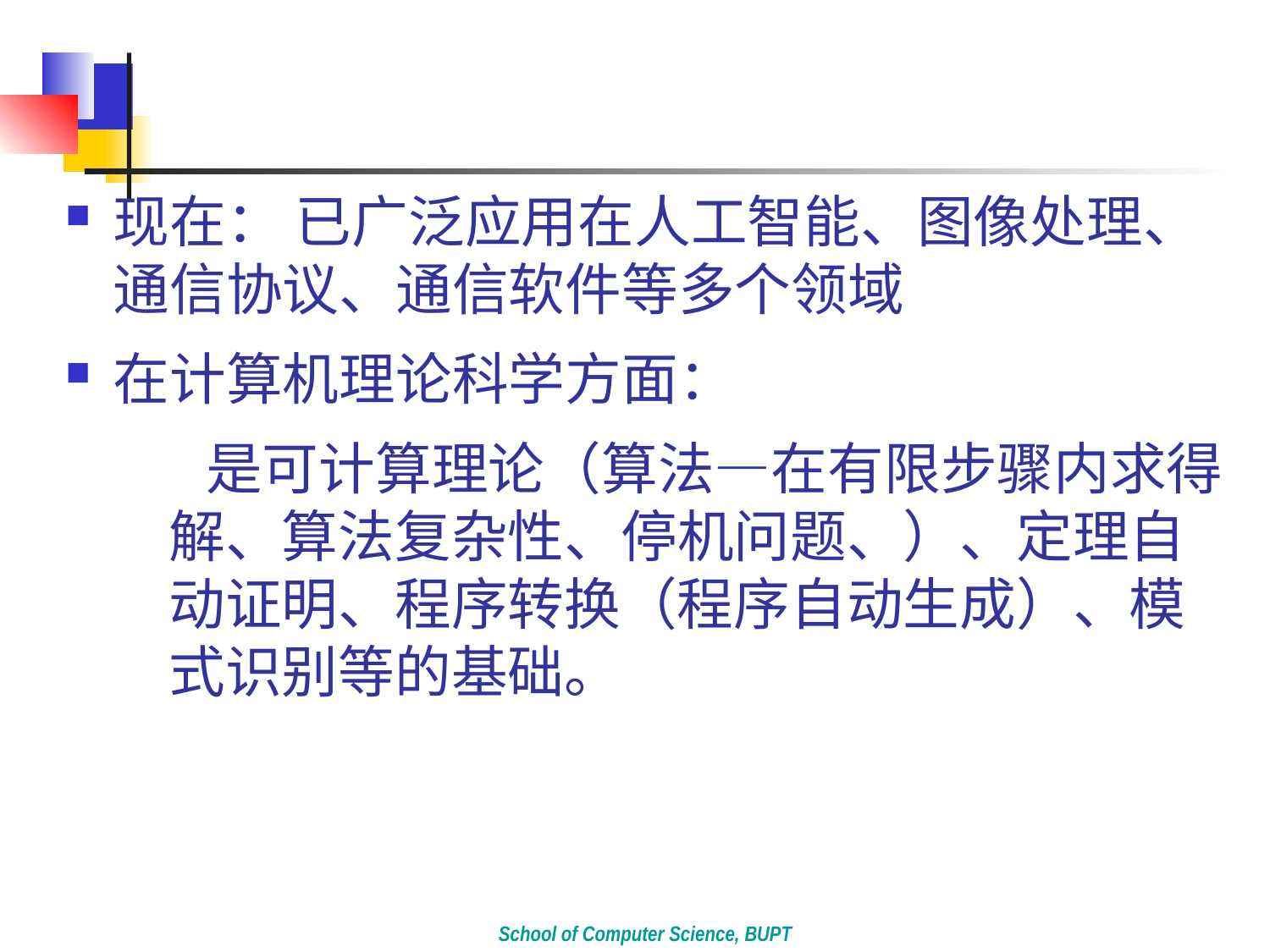

#
现在： 已广泛应用在人工智能、图像处理、通信协议、通信软件等多个领域
在计算机理论科学方面：
     是可计算理论（算法―在有限步骤内求得解、算法复杂性、停机问题、）、定理自动证明、程序转换（程序自动生成）、模式识别等的基础。

School of Computer Science, BUPT
25